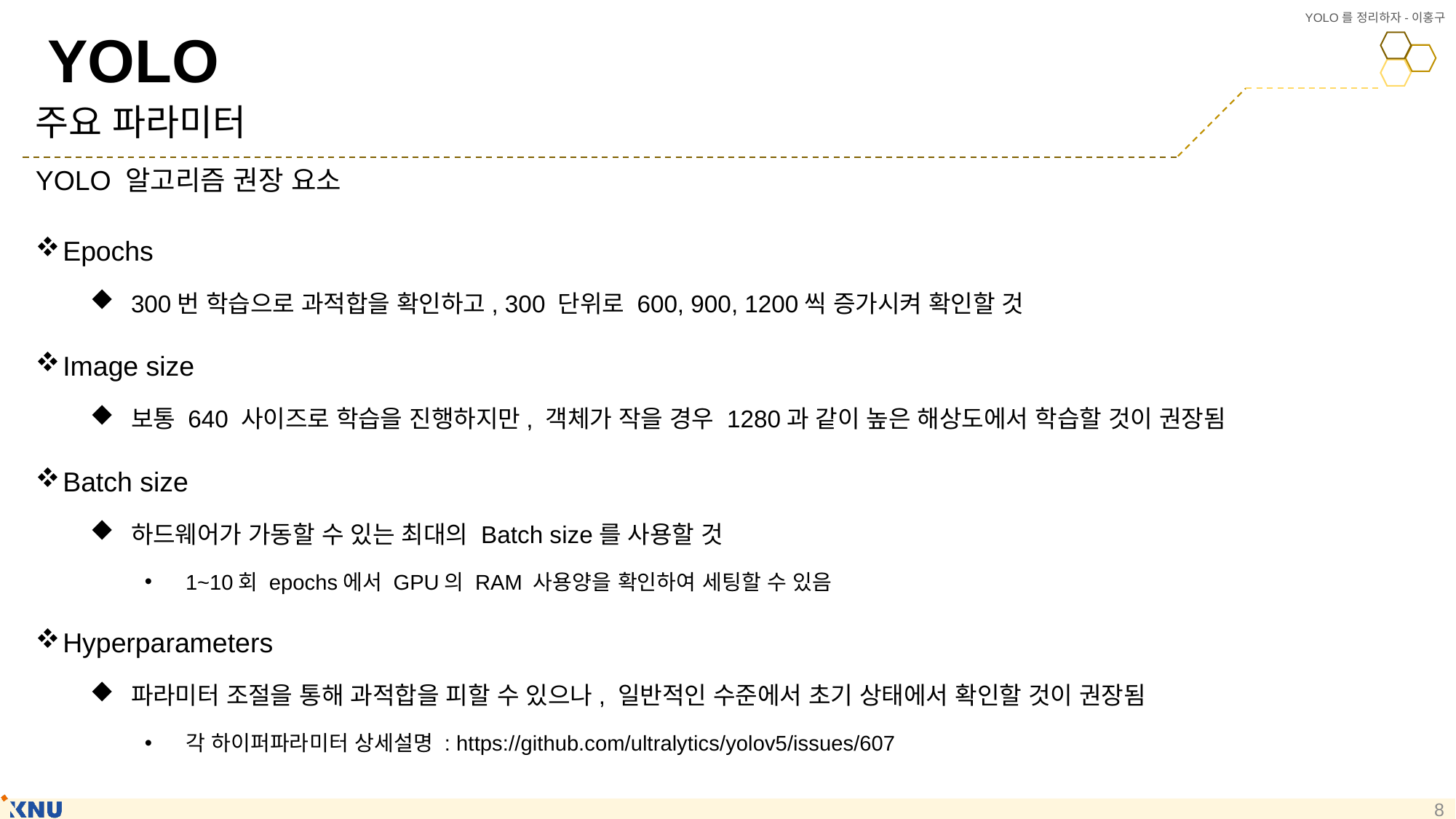

# YOLO
주요 파라미터
YOLO 알고리즘 권장 요소
Epochs
300번 학습으로 과적합을 확인하고, 300 단위로 600, 900, 1200씩 증가시켜 확인할 것
Image size
보통 640 사이즈로 학습을 진행하지만, 객체가 작을 경우 1280과 같이 높은 해상도에서 학습할 것이 권장됨
Batch size
하드웨어가 가동할 수 있는 최대의 Batch size를 사용할 것
1~10회 epochs에서 GPU의 RAM 사용양을 확인하여 세팅할 수 있음
Hyperparameters
파라미터 조절을 통해 과적합을 피할 수 있으나, 일반적인 수준에서 초기 상태에서 확인할 것이 권장됨
각 하이퍼파라미터 상세설명 : https://github.com/ultralytics/yolov5/issues/607

8